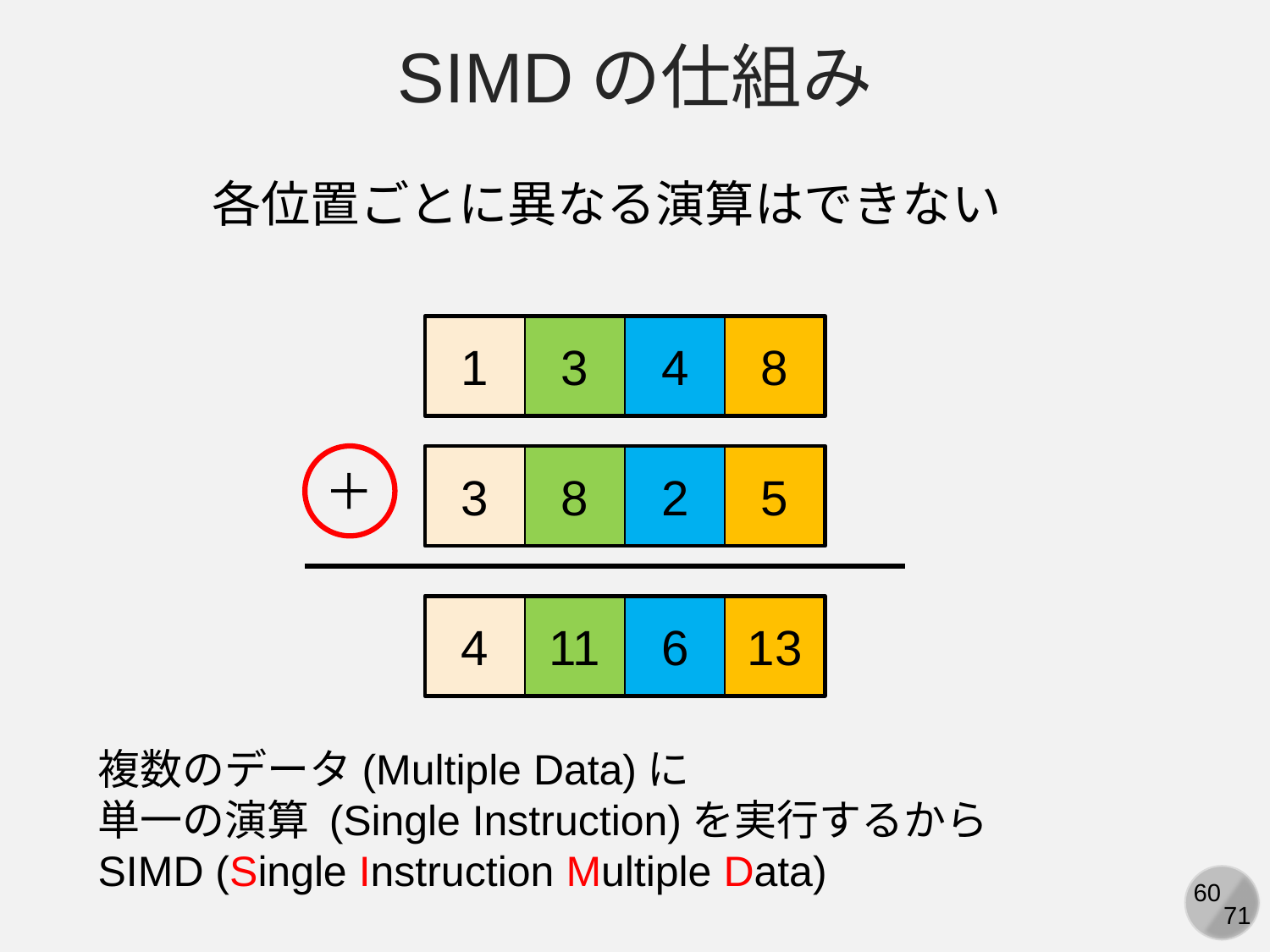

SIMDの仕組み
各位置ごとに異なる演算はできない
1

3
4
8

3

8
2
5
＋
4

11
6
13
複数のデータ(Multiple Data)に
単一の演算 (Single Instruction)を実行するから
SIMD (Single Instruction Multiple Data)